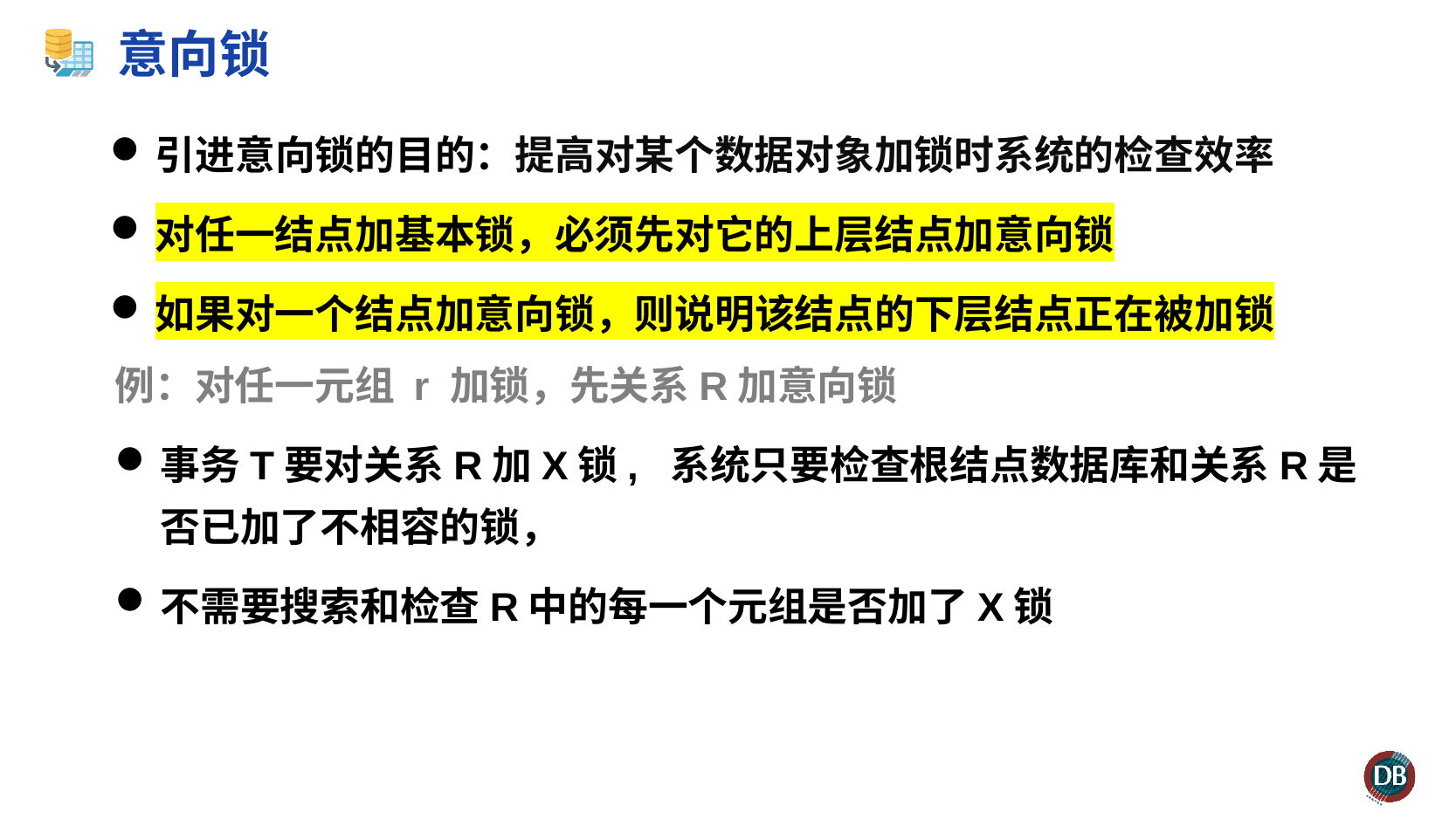

# 意向锁
引进意向锁的目的：提高对某个数据对象加锁时系统的检查效率
对任一结点加基本锁，必须先对它的上层结点加意向锁
如果对一个结点加意向锁，则说明该结点的下层结点正在被加锁
例：对任一元组 r 加锁，先关系R加意向锁
事务T要对关系R加X锁,  系统只要检查根结点数据库和关系R是否已加了不相容的锁，
不需要搜索和检查R中的每一个元组是否加了X锁